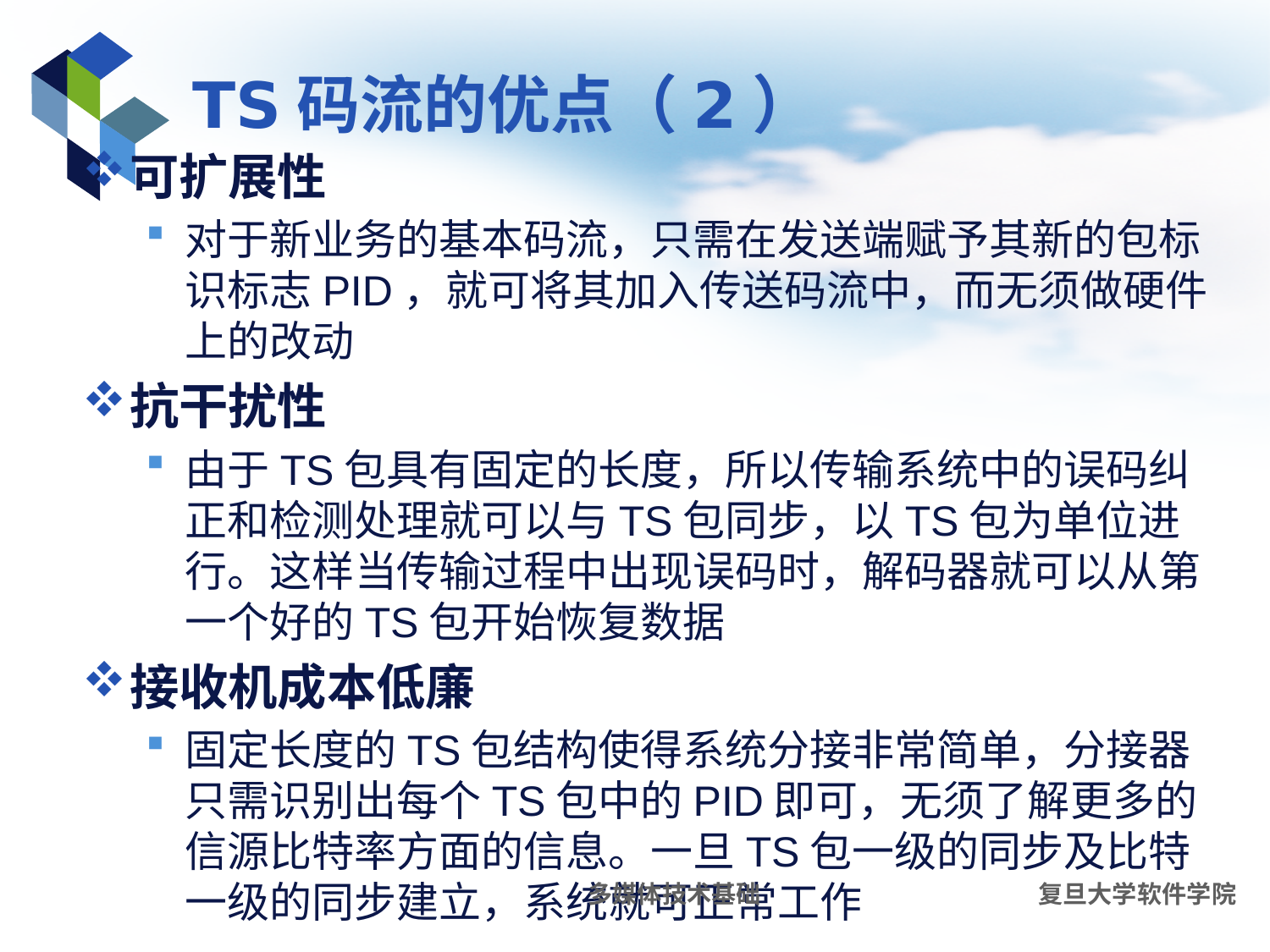

# TS码流的优点（2）
可扩展性
对于新业务的基本码流，只需在发送端赋予其新的包标识标志PID，就可将其加入传送码流中，而无须做硬件上的改动
抗干扰性
由于TS包具有固定的长度，所以传输系统中的误码纠正和检测处理就可以与TS包同步，以TS包为单位进行。这样当传输过程中出现误码时，解码器就可以从第一个好的TS包开始恢复数据
接收机成本低廉
固定长度的TS包结构使得系统分接非常简单，分接器只需识别出每个TS包中的PID即可，无须了解更多的信源比特率方面的信息。一旦TS包一级的同步及比特一级的同步建立，系统就可正常工作
多媒体技术基础